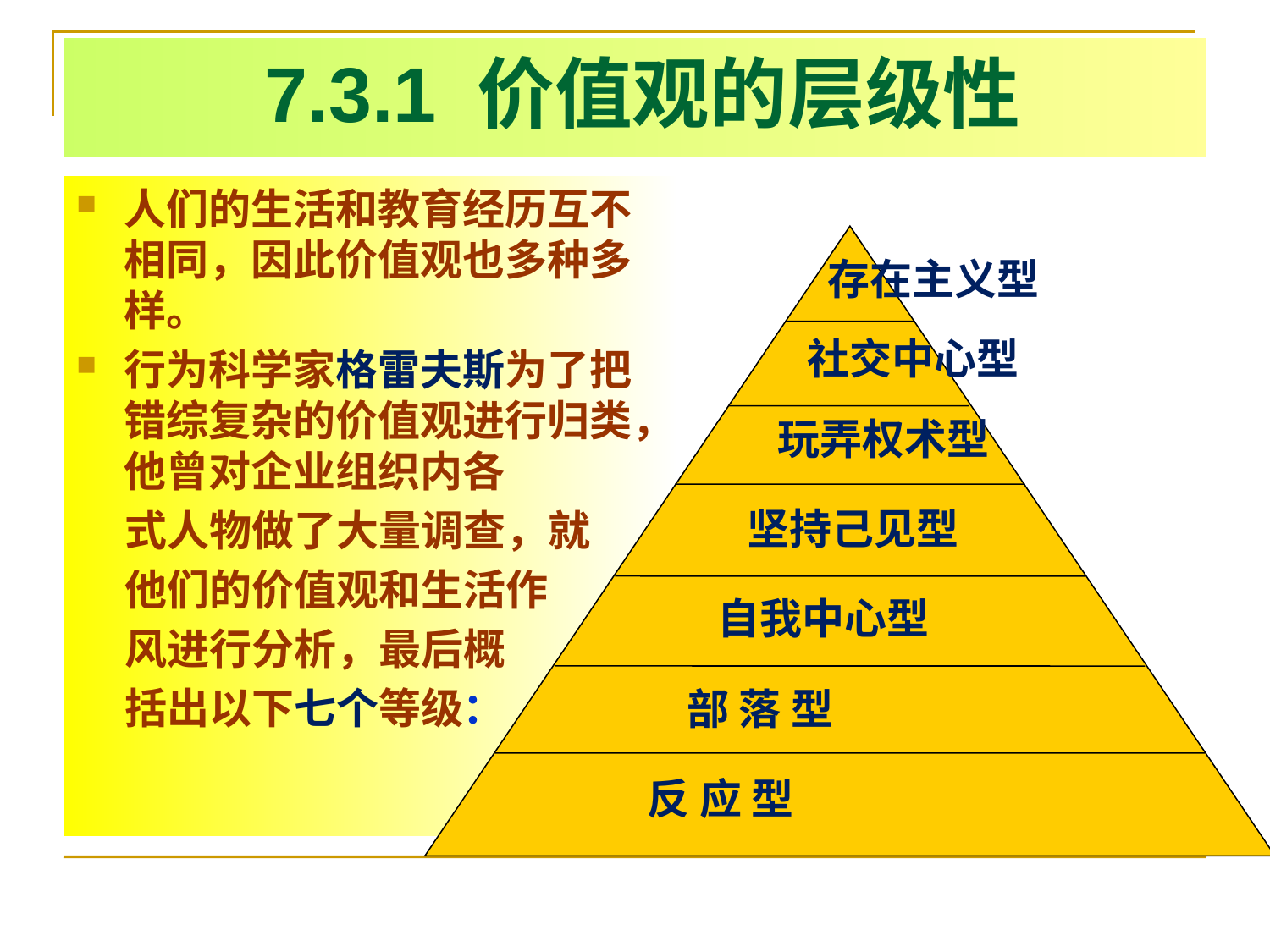

# 7.3.1 价值观的层级性
人们的生活和教育经历互不相同，因此价值观也多种多样。
行为科学家格雷夫斯为了把错综复杂的价值观进行归类，他曾对企业组织内各
    式人物做了大量调查，就
    他们的价值观和生活作
    风进行分析，最后概
    括出以下七个等级：

存在主义型

社交中心型

玩弄权术型

坚持己见型

自我中心型

部 落 型

反 应 型
19